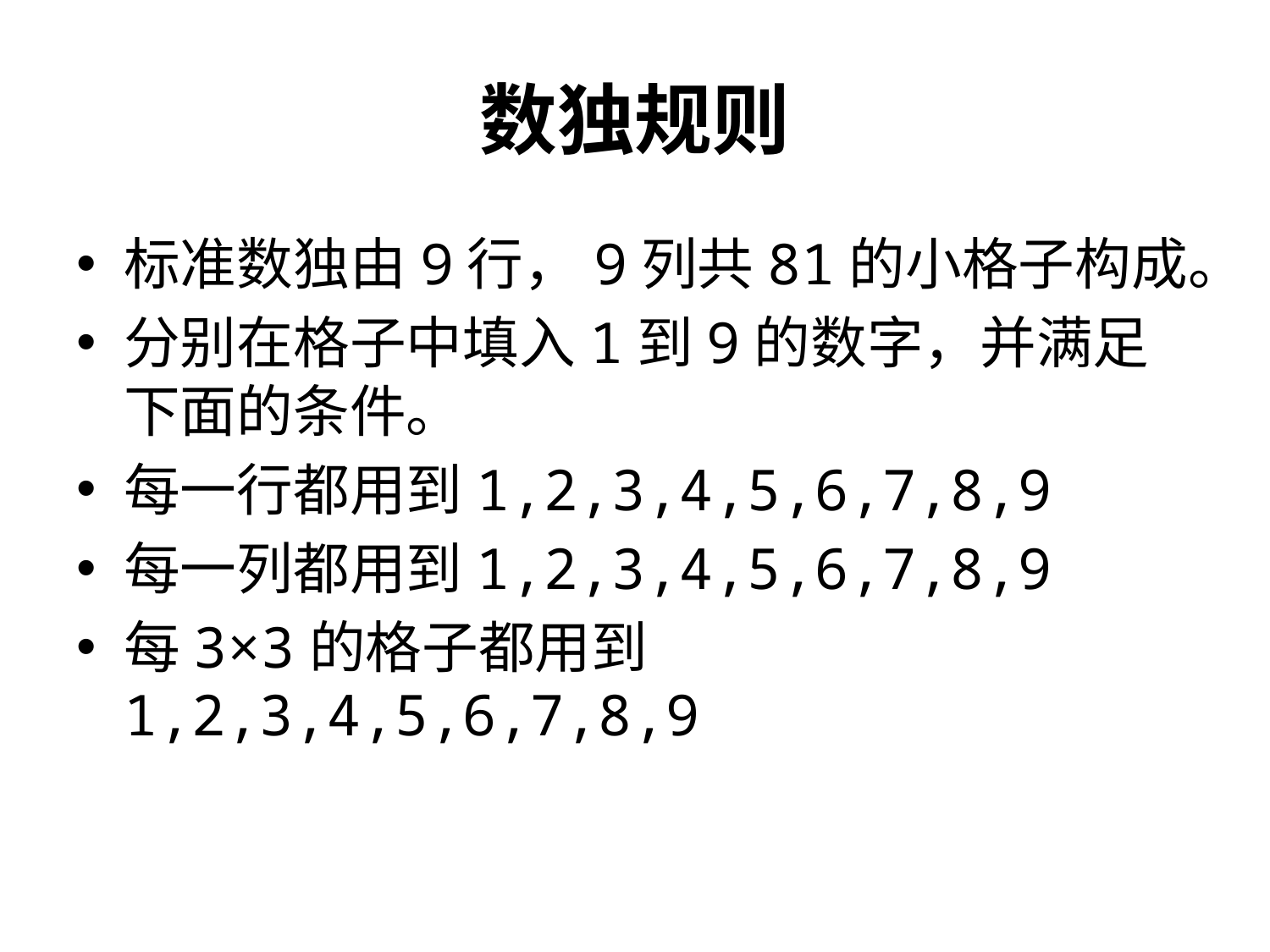

# 数独规则
标准数独由9行，9列共81的小格子构成。
分别在格子中填入1到9的数字，并满足下面的条件。
每一行都用到1,2,3,4,5,6,7,8,9
每一列都用到1,2,3,4,5,6,7,8,9
每3×3的格子都用到1,2,3,4,5,6,7,8,9